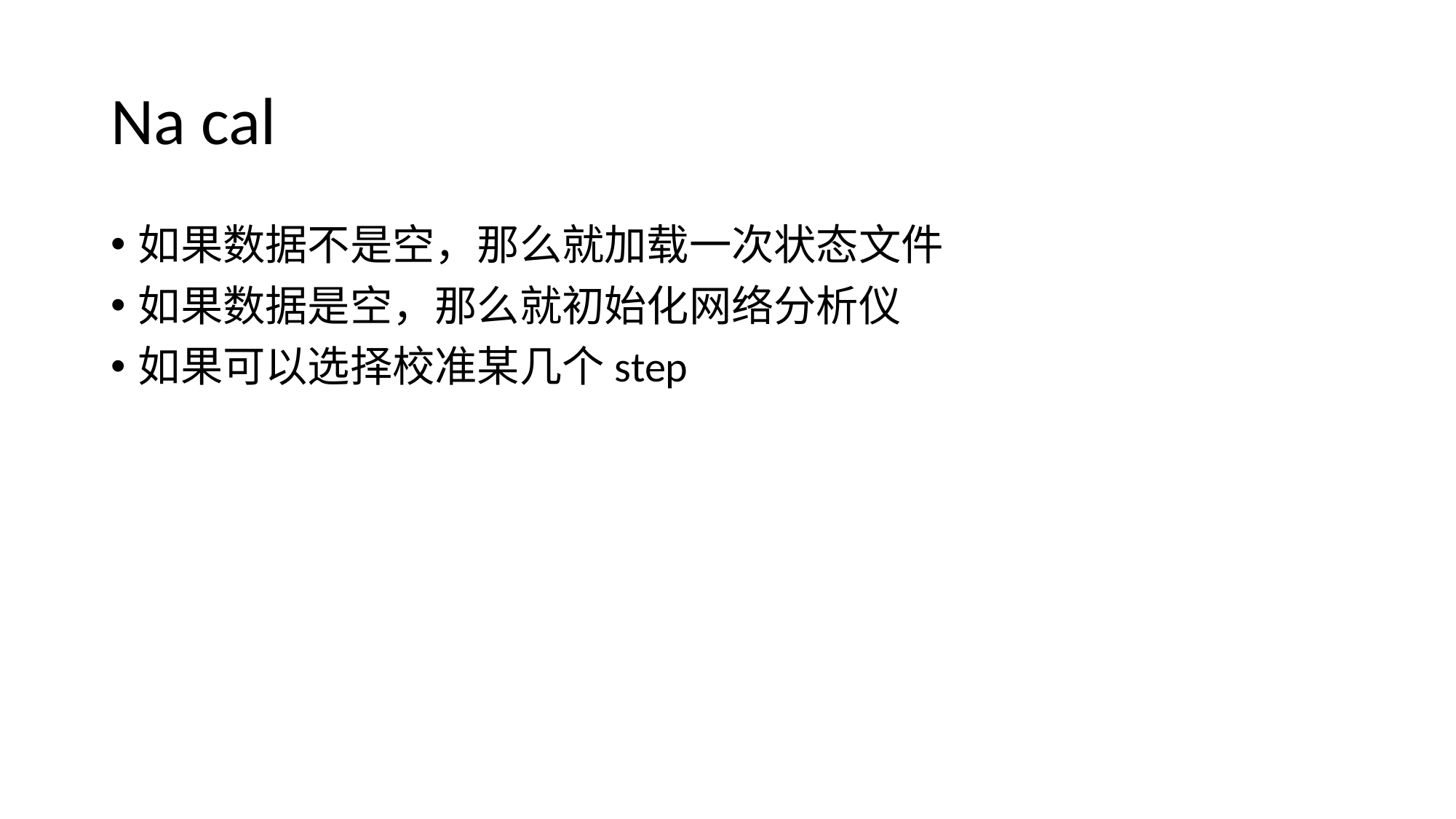

# Na cal
如果数据不是空，那么就加载一次状态文件
如果数据是空，那么就初始化网络分析仪
如果可以选择校准某几个step